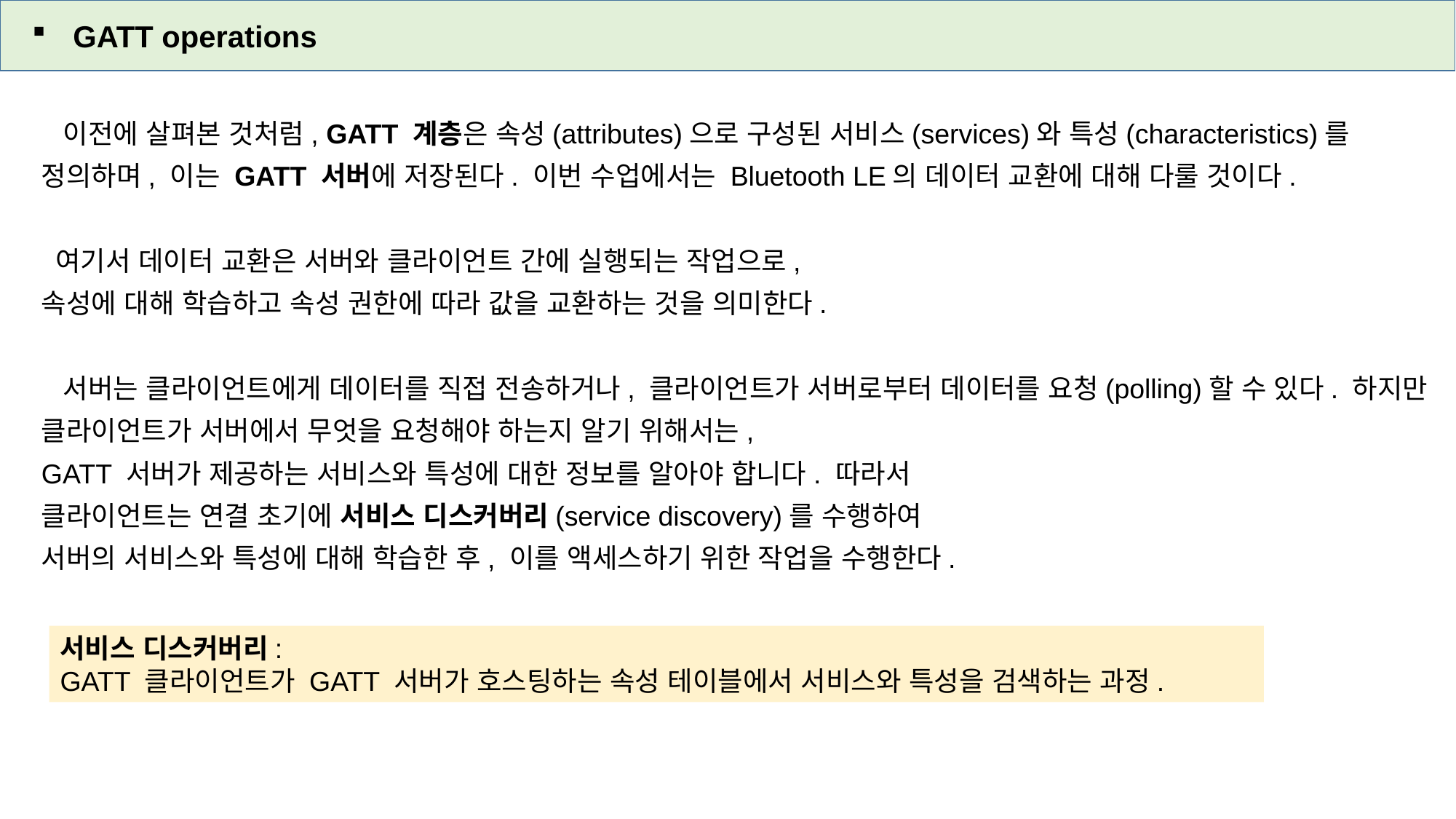

GATT operations
  이전에 살펴본 것처럼, GATT 계층은 속성(attributes)으로 구성된 서비스(services)와 특성(characteristics)를
정의하며, 이는 GATT 서버에 저장된다. 이번 수업에서는 Bluetooth LE의 데이터 교환에 대해 다룰 것이다.
 여기서 데이터 교환은 서버와 클라이언트 간에 실행되는 작업으로,
속성에 대해 학습하고 속성 권한에 따라 값을 교환하는 것을 의미한다.

  서버는 클라이언트에게 데이터를 직접 전송하거나, 클라이언트가 서버로부터 데이터를 요청(polling)할 수 있다. 하지만 클라이언트가 서버에서 무엇을 요청해야 하는지 알기 위해서는,
GATT 서버가 제공하는 서비스와 특성에 대한 정보를 알아야 합니다. 따라서
클라이언트는 연결 초기에 서비스 디스커버리(service discovery)를 수행하여
서버의 서비스와 특성에 대해 학습한 후, 이를 액세스하기 위한 작업을 수행한다.
서비스 디스커버리:
GATT 클라이언트가 GATT 서버가 호스팅하는 속성 테이블에서 서비스와 특성을 검색하는 과정.